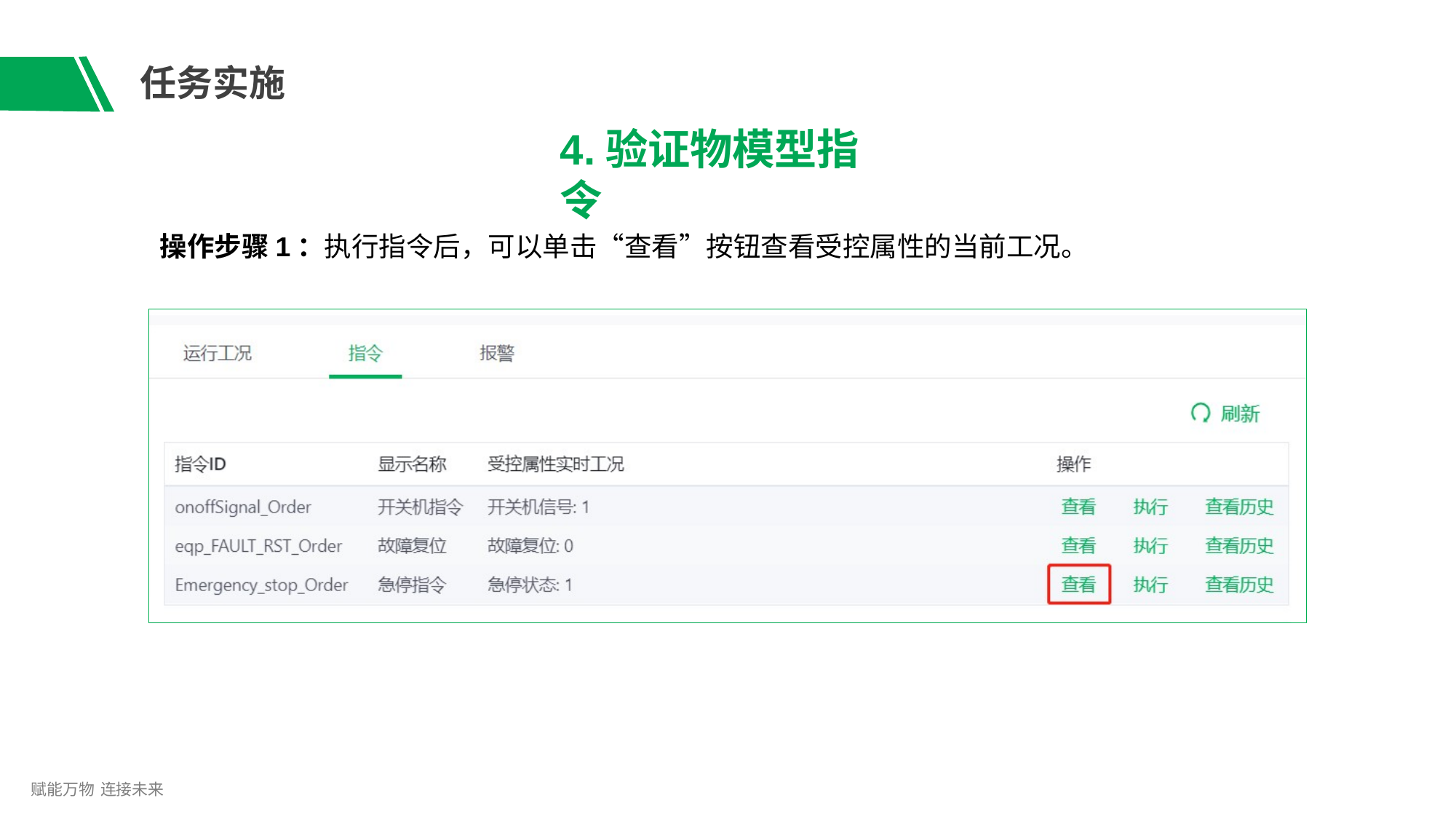

# 任务实施
4.验证物模型指令
操作步骤1：执行指令后，可以单击“查看”按钮查看受控属性的当前工况。

赋能万物 连接未来